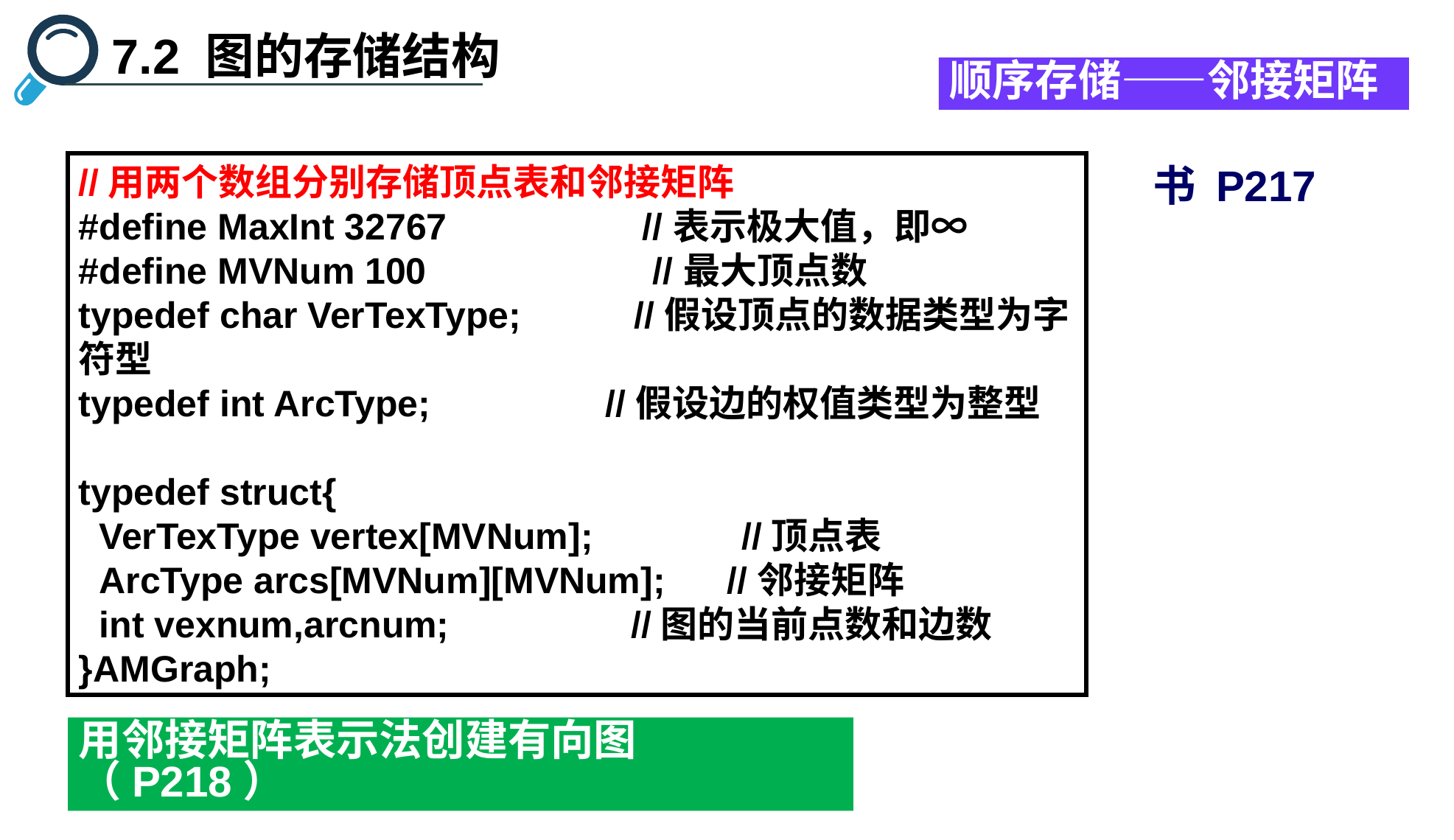

7.2 图的存储结构
顺序存储——邻接矩阵
//用两个数组分别存储顶点表和邻接矩阵
#define MaxInt 32767                   //表示极大值，即∞
#define MVNum 100                      //最大顶点数
typedef char VerTexType;           //假设顶点的数据类型为字符型
typedef int ArcType;                 //假设边的权值类型为整型

typedef struct{
  VerTexType vertex[MVNum];            	//顶点表
  ArcType arcs[MVNum][MVNum];      //邻接矩阵
  int vexnum,arcnum;                	//图的当前点数和边数
}AMGraph;
书 P217
用邻接矩阵表示法创建有向图（P218）